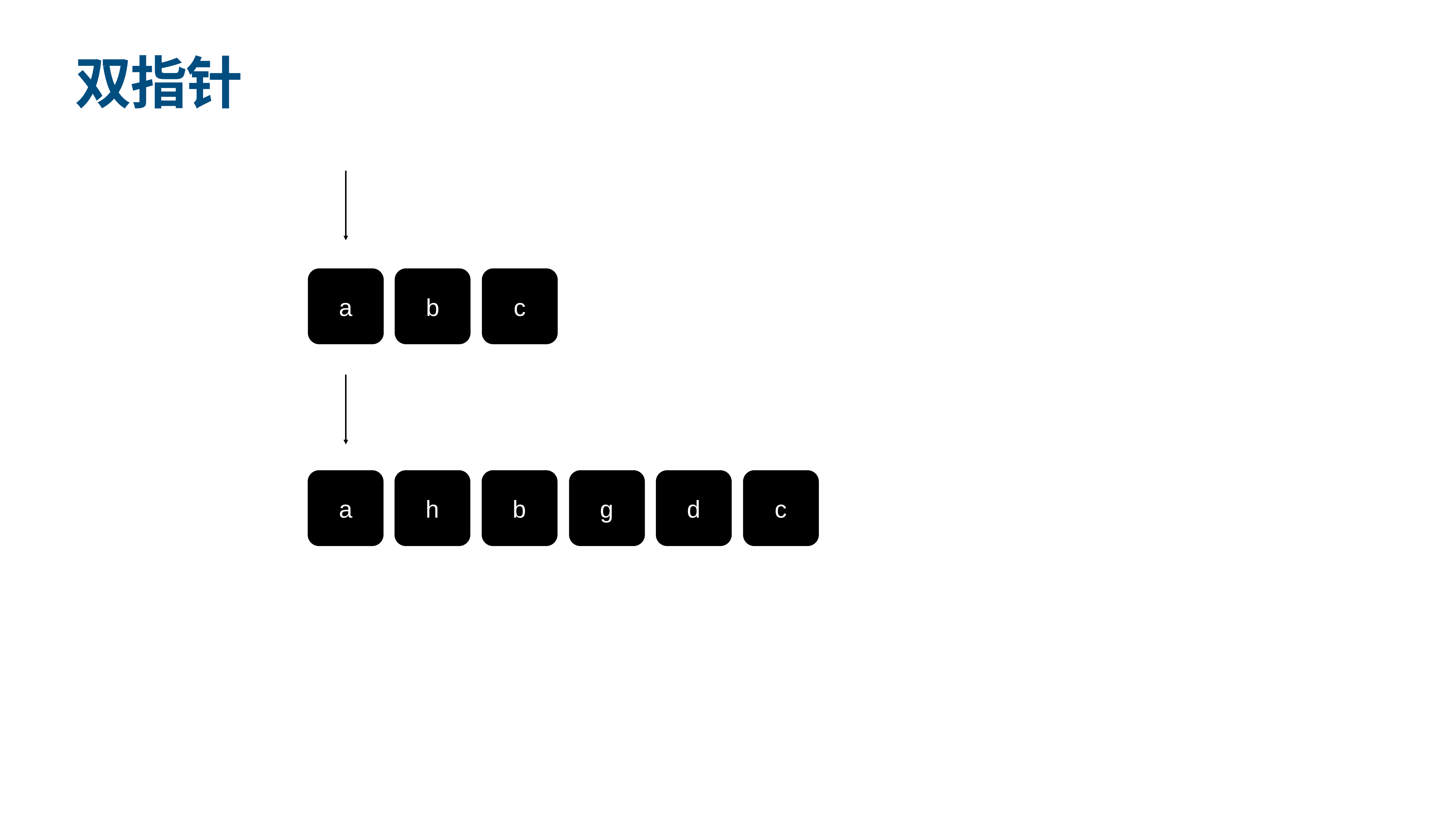

# 双指针

a
b
c

a
h
b
g
d
c